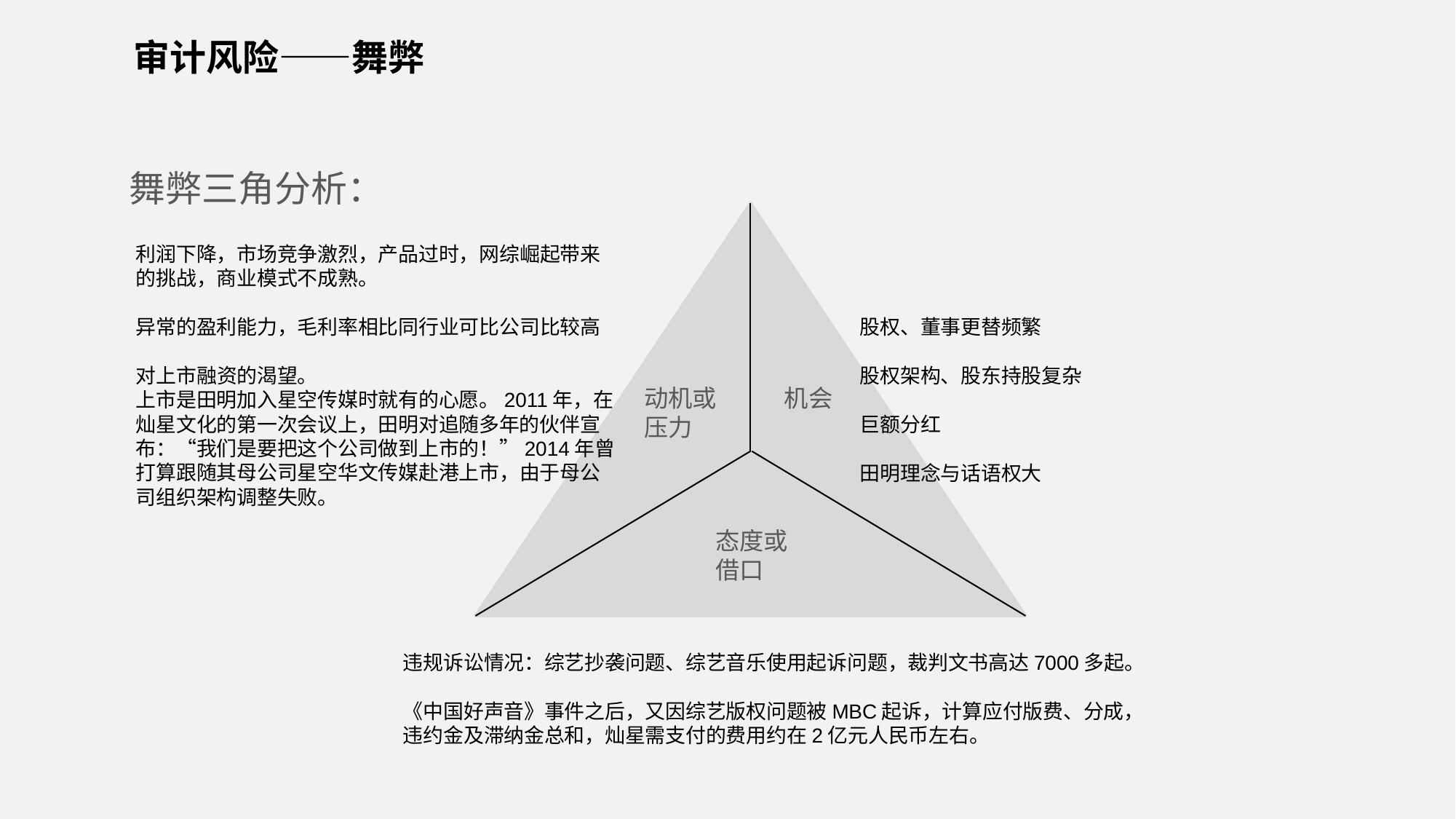

审计风险——舞弊
舞弊三角分析：

利润下降，市场竞争激烈，产品过时，网综崛起带来的挑战，商业模式不成熟。

异常的盈利能力，毛利率相比同行业可比公司比较高

对上市融资的渴望。
上市是田明加入星空传媒时就有的心愿。2011年，在灿星文化的第一次会议上，田明对追随多年的伙伴宣布：“我们是要把这个公司做到上市的！”2014年曾打算跟随其母公司星空华文传媒赴港上市，由于母公司组织架构调整失败。
股权、董事更替频繁

股权架构、股东持股复杂

巨额分红

田明理念与话语权大
机会
动机或压力
态度或借口
违规诉讼情况：综艺抄袭问题、综艺音乐使用起诉问题，裁判文书高达7000多起。

《中国好声音》事件之后，又因综艺版权问题被MBC起诉，计算应付版费、分成，违约金及滞纳金总和，灿星需支付的费用约在2亿元人民币左右。